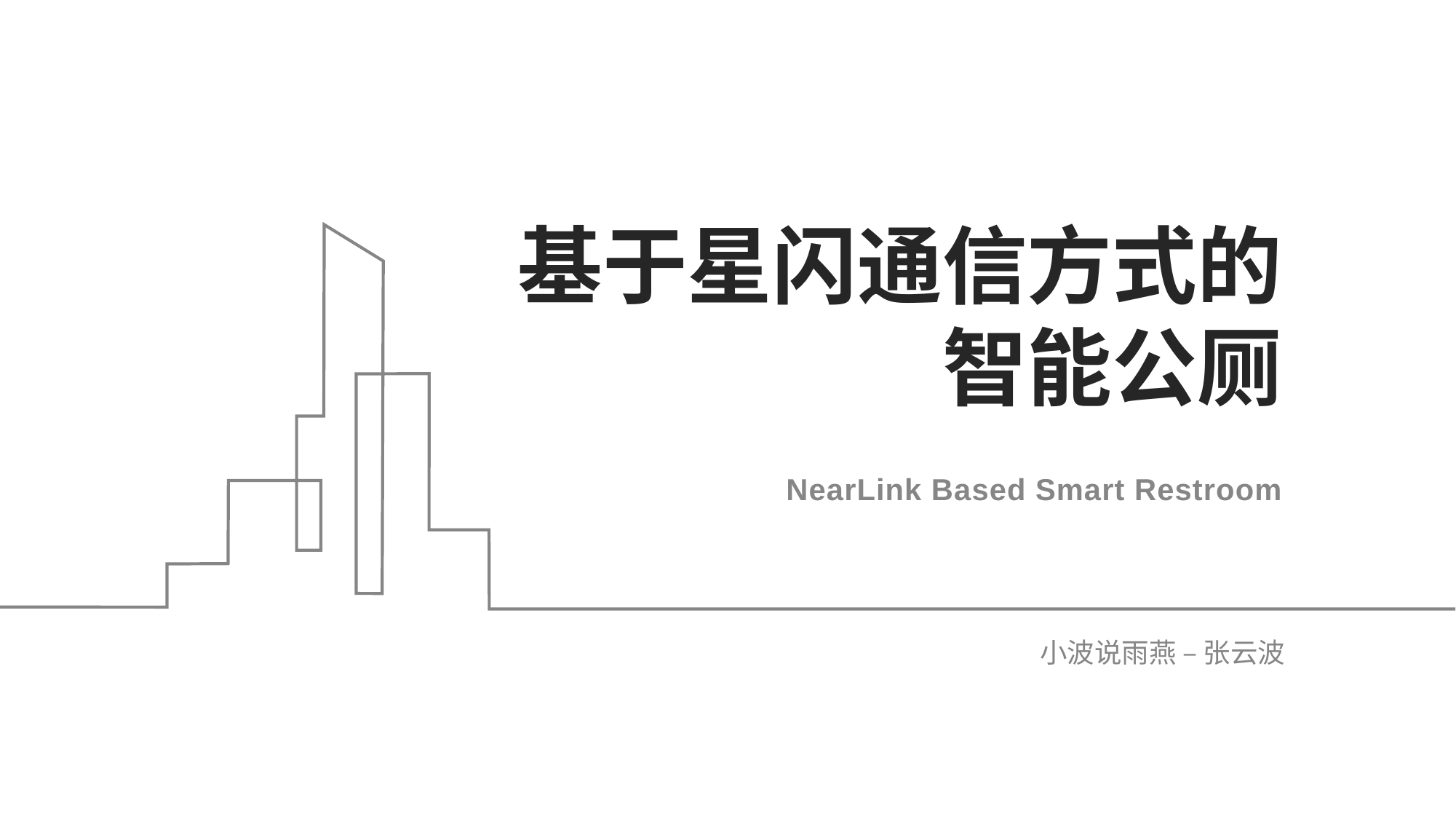

# 基于星闪通信方式的智能公厕
NearLink Based Smart Restroom
小波说雨燕 – 张云波